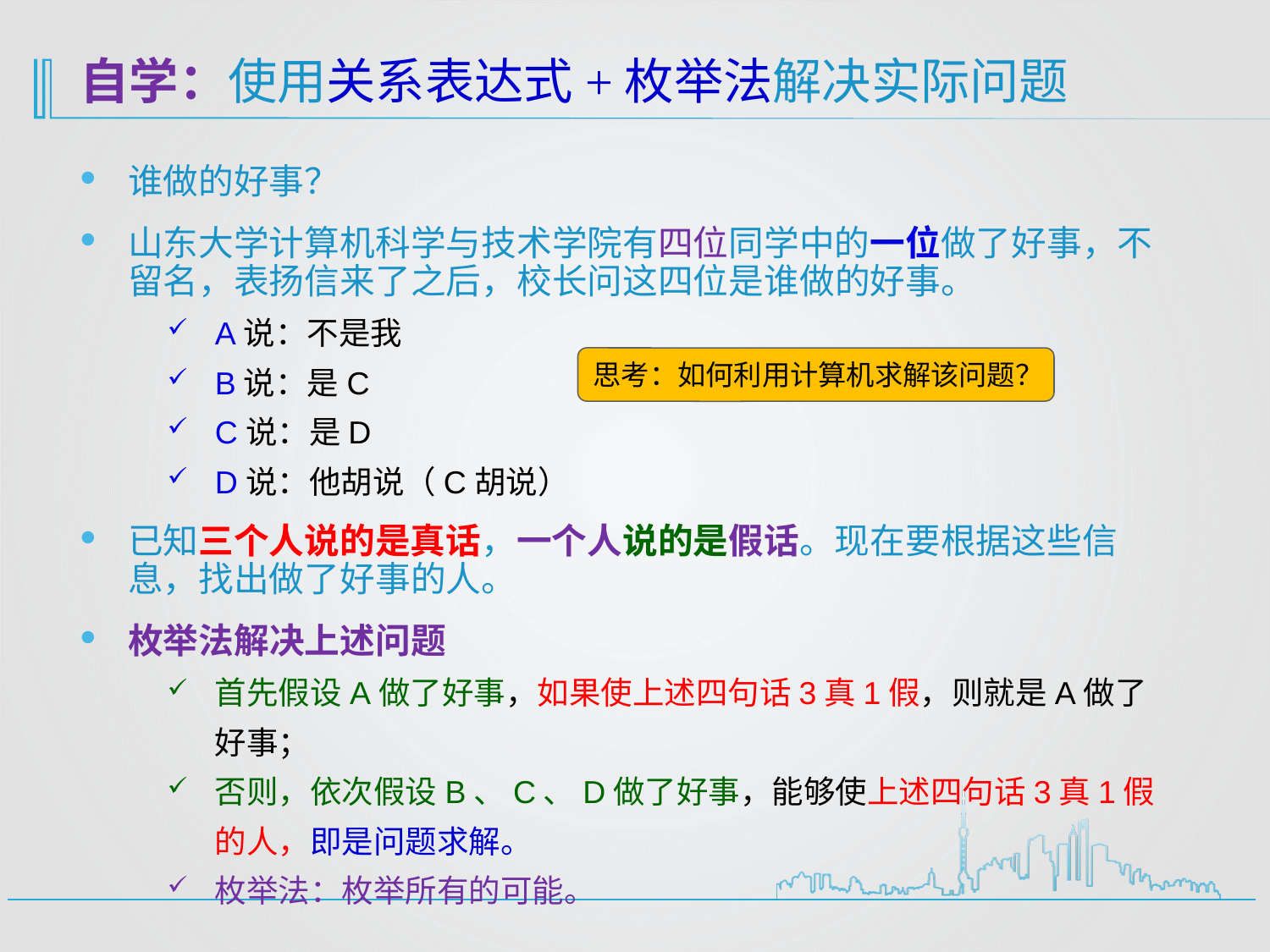

# 自学：使用关系表达式+枚举法解决实际问题
谁做的好事？
山东大学计算机科学与技术学院有四位同学中的一位做了好事，不留名，表扬信来了之后，校长问这四位是谁做的好事。
A说：不是我
B说：是C
C说：是D
D说：他胡说（C胡说）
已知三个人说的是真话，一个人说的是假话。现在要根据这些信息，找出做了好事的人。
枚举法解决上述问题
首先假设A做了好事，如果使上述四句话3真1假，则就是A做了好事；
否则，依次假设B、C、D做了好事，能够使上述四句话3真1假的人，即是问题求解。
枚举法：枚举所有的可能。

思考：如何利用计算机求解该问题？